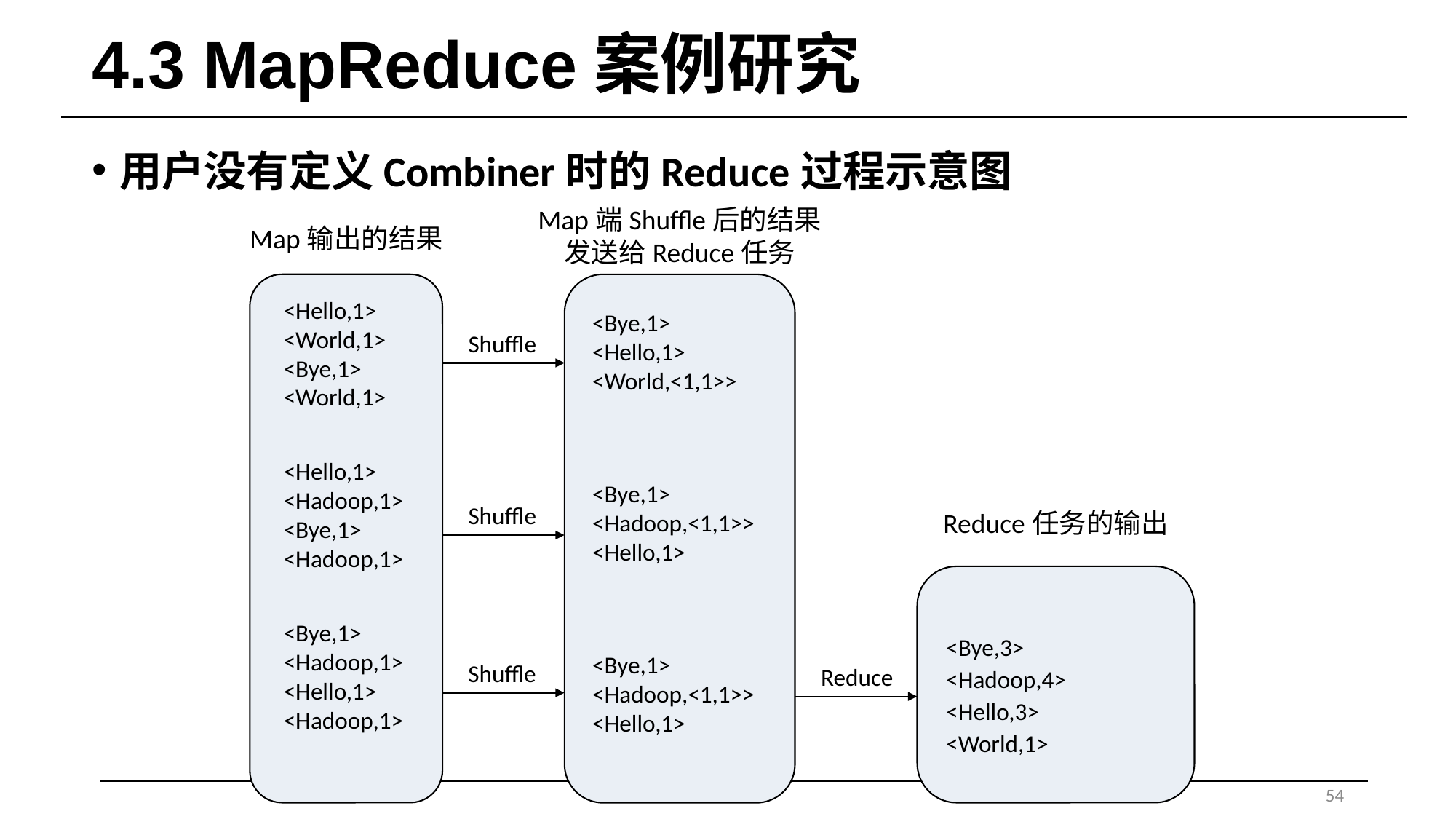

# 4.3 MapReduce案例研究
用户没有定义Combiner时的Reduce过程示意图
Map端Shuffle后的结果
发送给Reduce任务
Map输出的结果

<Hello,1>
<World,1>
<Bye,1>
<World,1>
<Hello,1>
<Hadoop,1>
<Bye,1>
<Hadoop,1>
<Bye,1>
<Hadoop,1>
<Hello,1>
<Hadoop,1>

<Bye,1>
<Hello,1>
<World,<1,1>>
<Bye,1>
<Hadoop,<1,1>>
<Hello,1>
<Bye,1>
<Hadoop,<1,1>>
<Hello,1>
Shuffle
Shuffle
Reduce任务的输出

<Bye,3>
<Hadoop,4>
<Hello,3>
<World,1>
Shuffle
Reduce
54